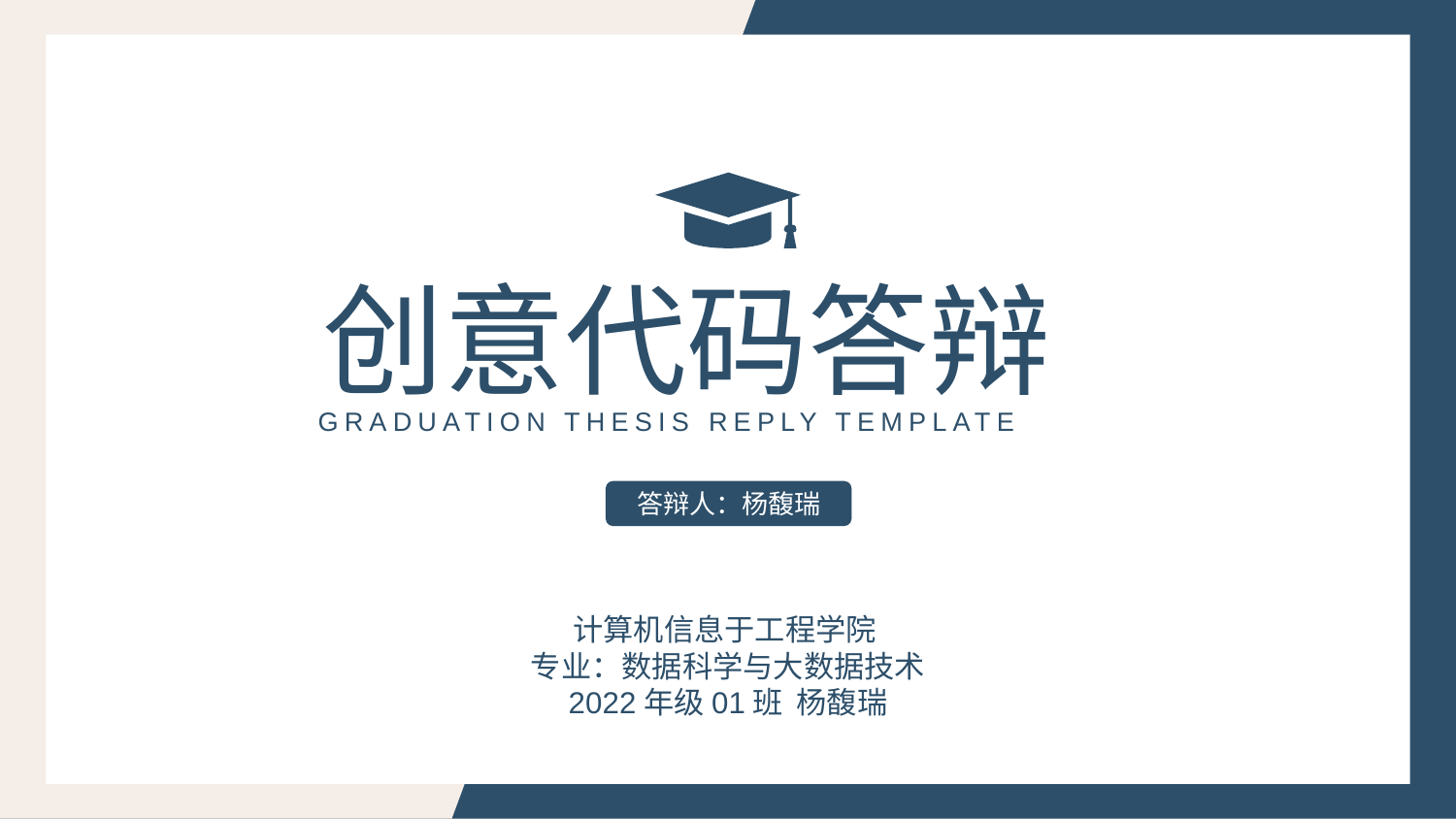

创意代码答辩
GRADUATION THESIS REPLY TEMPLATE
答辩人：杨馥瑞
计算机信息于工程学院
专业：数据科学与大数据技术
2022年级01班  杨馥瑞